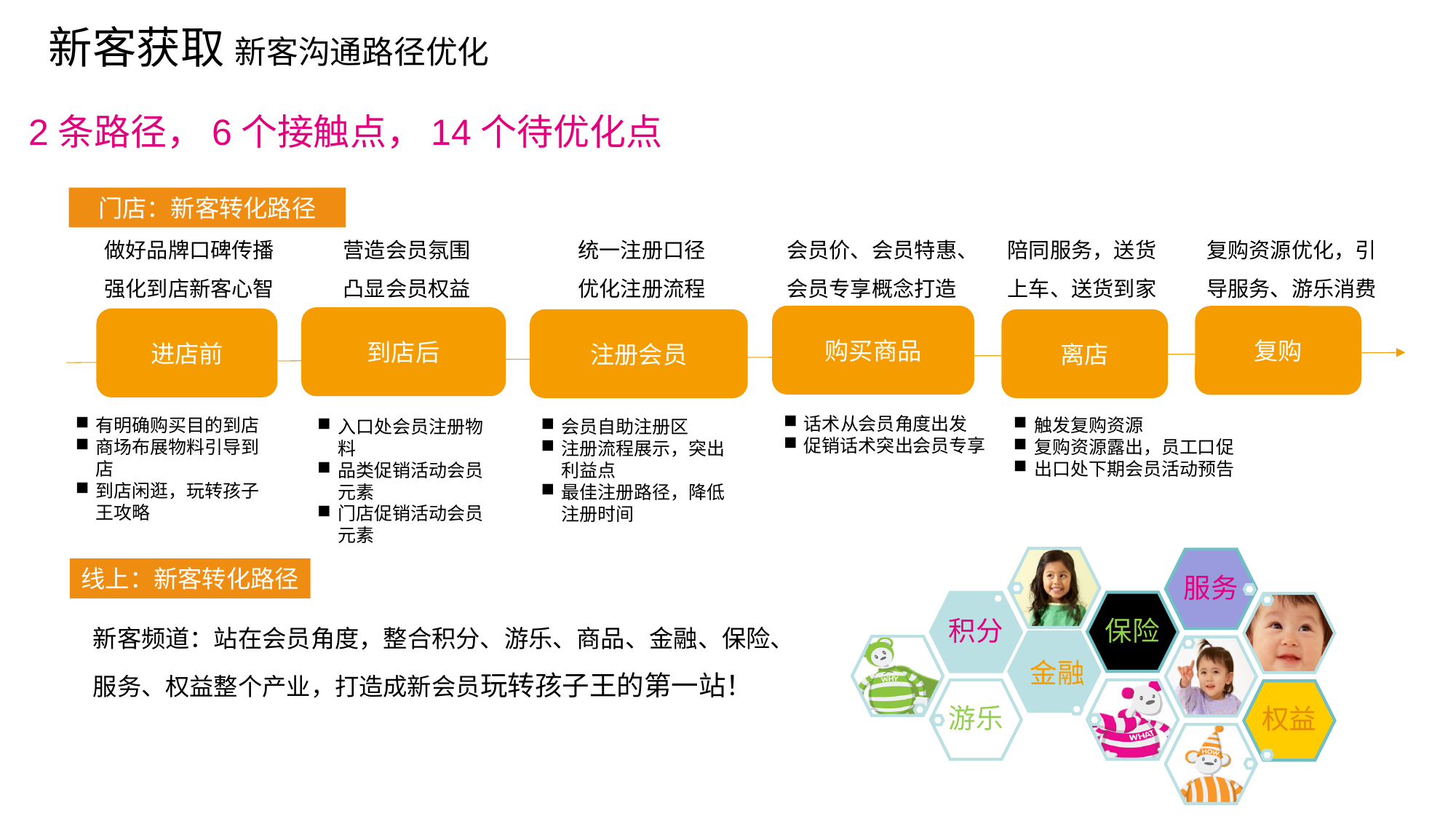

新客获取 新客沟通路径优化
2条路径，6个接触点，14个待优化点
门店：新客转化路径
购买商品
复购
到店后
进店前
注册会员
离店
话术从会员角度出发
促销话术突出会员专享
触发复购资源
复购资源露出，员工口促
出口处下期会员活动预告
有明确购买目的到店
商场布展物料引导到店
到店闲逛，玩转孩子王攻略
入口处会员注册物料
品类促销活动会员元素
门店促销活动会员元素
会员自助注册区
注册流程展示，突出利益点
最佳注册路径，降低注册时间
做好品牌口碑传播
强化到店新客心智
营造会员氛围
凸显会员权益
统一注册口径
优化注册流程
会员价、会员特惠、会员专享概念打造
陪同服务，送货上车、送货到家
复购资源优化，引导服务、游乐消费

服务

保险
积分

金融

游乐
权益

线上：新客转化路径
新客频道：站在会员角度，整合积分、游乐、商品、金融、保险、服务、权益整个产业，打造成新会员玩转孩子王的第一站！